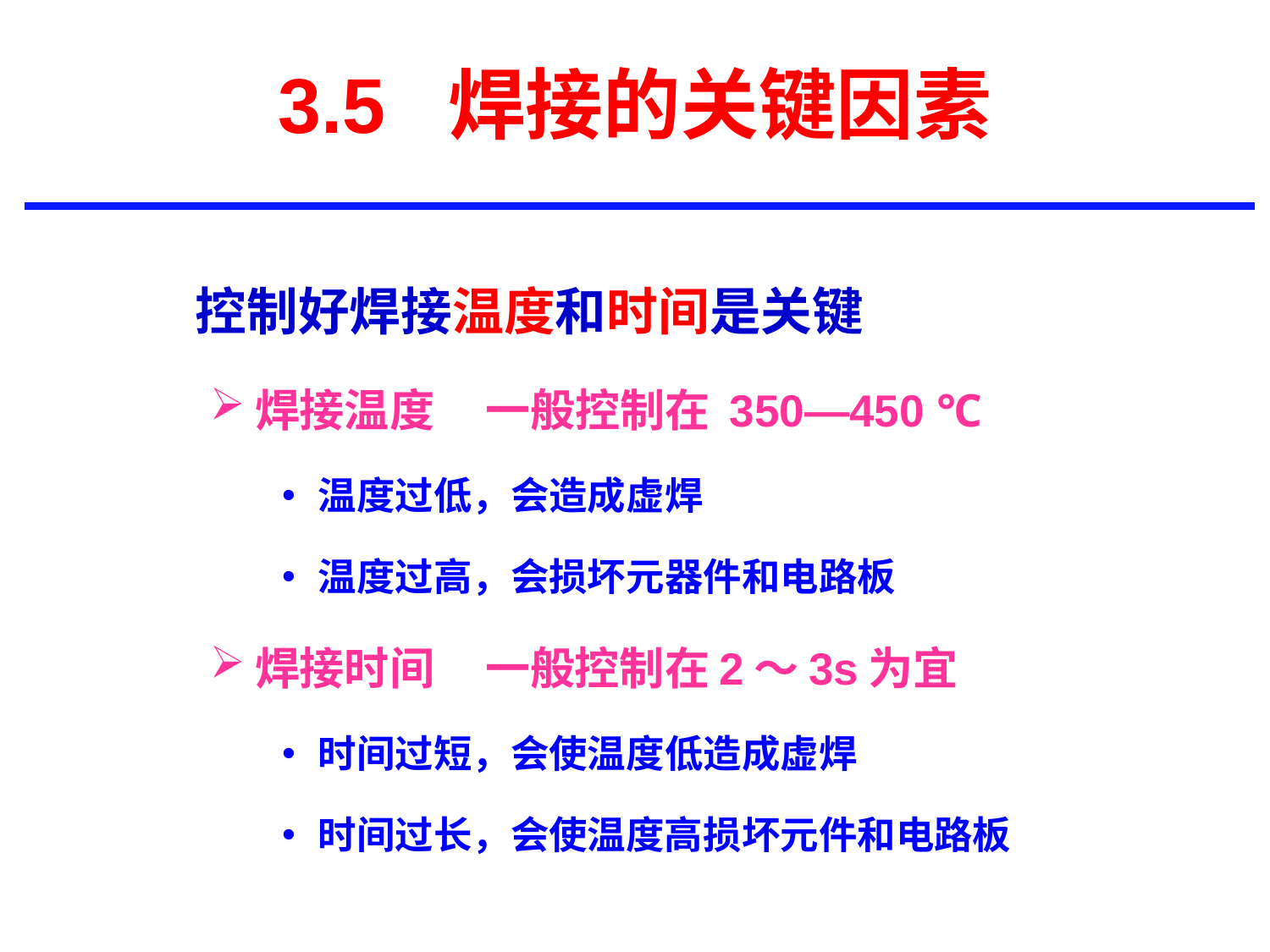

3.5  焊接的关键因素
    控制好焊接温度和时间是关键
焊接温度     一般控制在 350—450 ℃
温度过低，会造成虚焊
温度过高，会损坏元器件和电路板
焊接时间     一般控制在2～3s为宜
时间过短，会使温度低造成虚焊
时间过长，会使温度高损坏元件和电路板